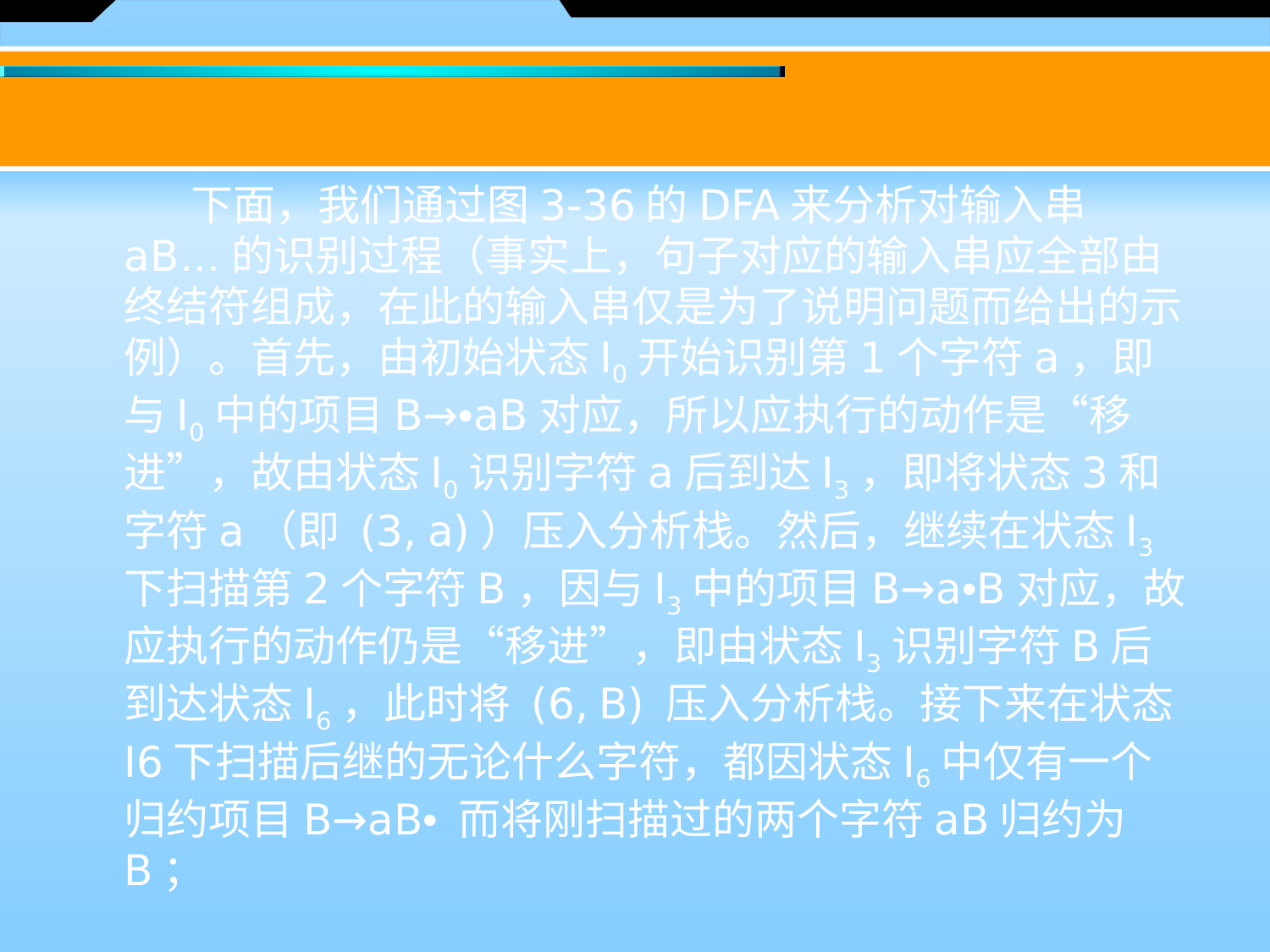

下面，我们通过图3-36的DFA来分析对输入串aB…的识别过程（事实上，句子对应的输入串应全部由终结符组成，在此的输入串仅是为了说明问题而给出的示例）。首先，由初始状态I0开始识别第1个字符a，即与I0中的项目B→•aB对应，所以应执行的动作是“移进”，故由状态I0识别字符a后到达I3，即将状态3和字符a（即 (3, a)）压入分析栈。然后，继续在状态I3下扫描第2个字符B，因与I3中的项目B→a•B对应，故应执行的动作仍是“移进”，即由状态I3识别字符B后到达状态I6，此时将 (6, B) 压入分析栈。接下来在状态I6下扫描后继的无论什么字符，都因状态I6中仅有一个归约项目B→aB• 而将刚扫描过的两个字符aB归约为B；